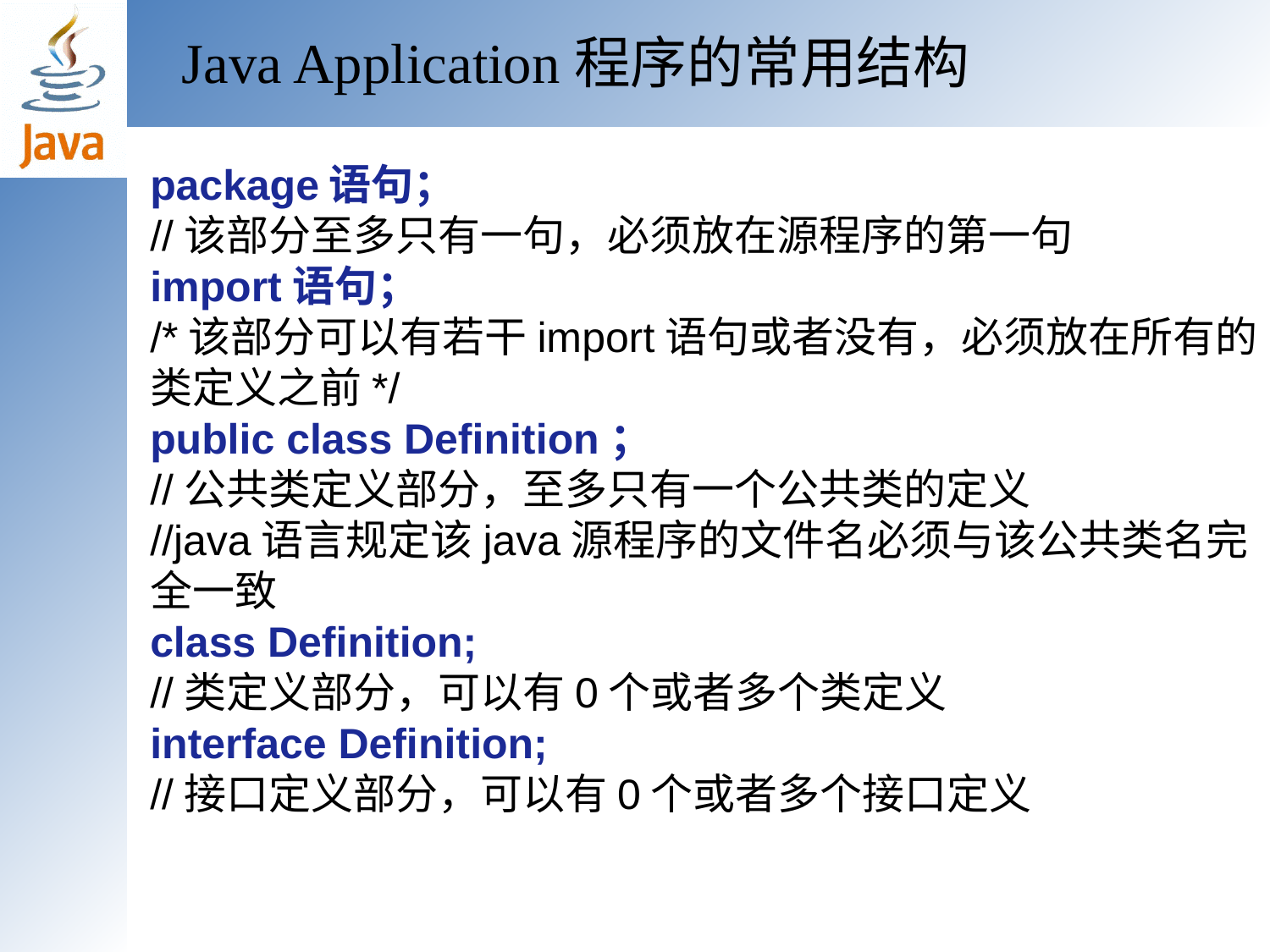

Java Application程序的常用结构
package语句；
//该部分至多只有一句，必须放在源程序的第一句
import语句；
/*该部分可以有若干import语句或者没有，必须放在所有的类定义之前*/
public class Definition；
//公共类定义部分，至多只有一个公共类的定义
//java语言规定该java源程序的文件名必须与该公共类名完全一致
class Definition;
//类定义部分，可以有0个或者多个类定义
interface Definition;
//接口定义部分，可以有0个或者多个接口定义

49